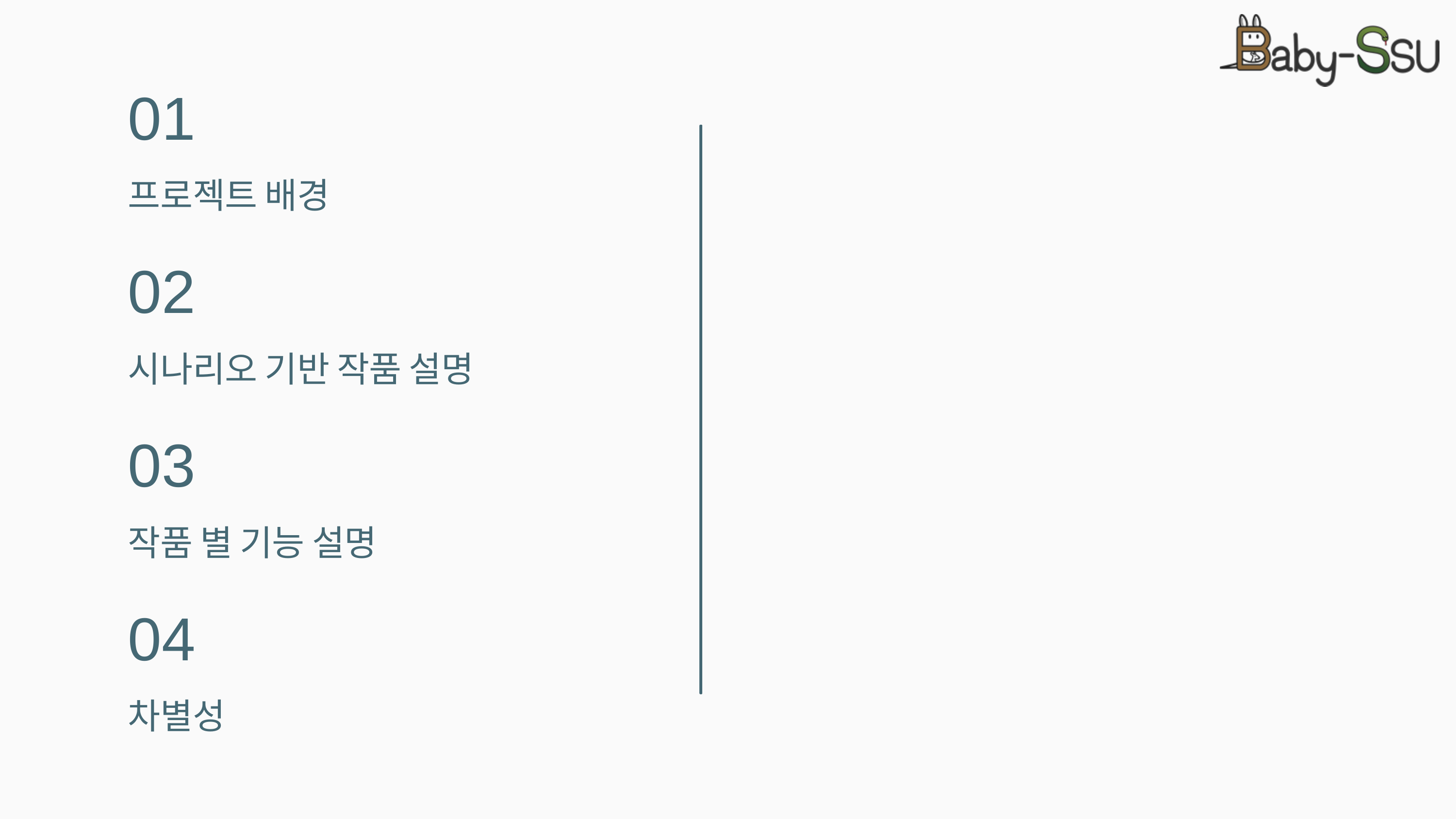

01
프로젝트 배경

02
시나리오 기반 작품 설명
03
작품 별 기능 설명
04
차별성